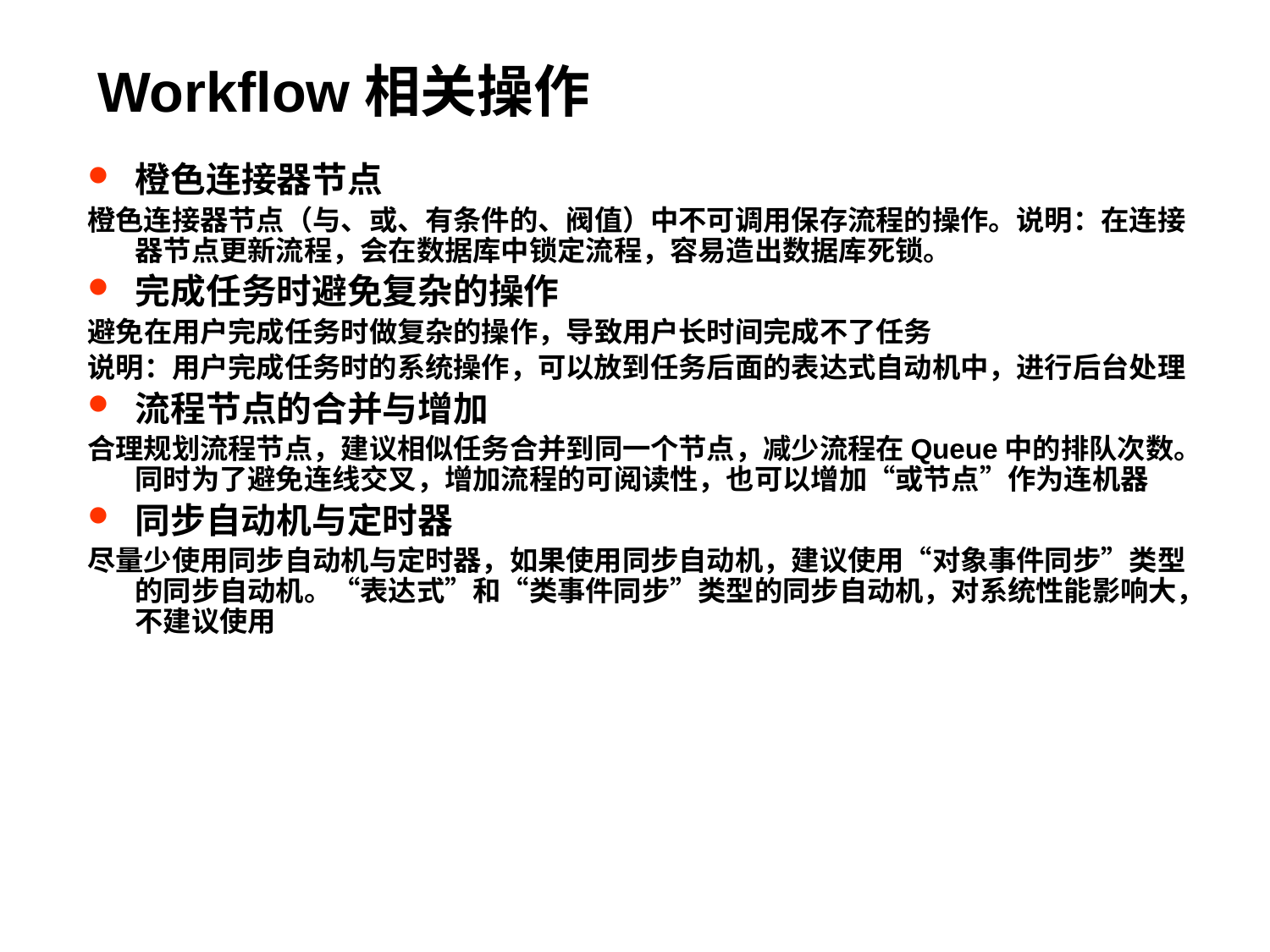

# Workflow相关操作
橙色连接器节点
橙色连接器节点（与、或、有条件的、阀值）中不可调用保存流程的操作。说明：在连接器节点更新流程，会在数据库中锁定流程，容易造出数据库死锁。
完成任务时避免复杂的操作
避免在用户完成任务时做复杂的操作，导致用户长时间完成不了任务
说明：用户完成任务时的系统操作，可以放到任务后面的表达式自动机中，进行后台处理
流程节点的合并与增加
合理规划流程节点，建议相似任务合并到同一个节点，减少流程在Queue中的排队次数。同时为了避免连线交叉，增加流程的可阅读性，也可以增加“或节点”作为连机器
同步自动机与定时器
尽量少使用同步自动机与定时器，如果使用同步自动机，建议使用“对象事件同步”类型的同步自动机。“表达式”和“类事件同步”类型的同步自动机，对系统性能影响大，不建议使用